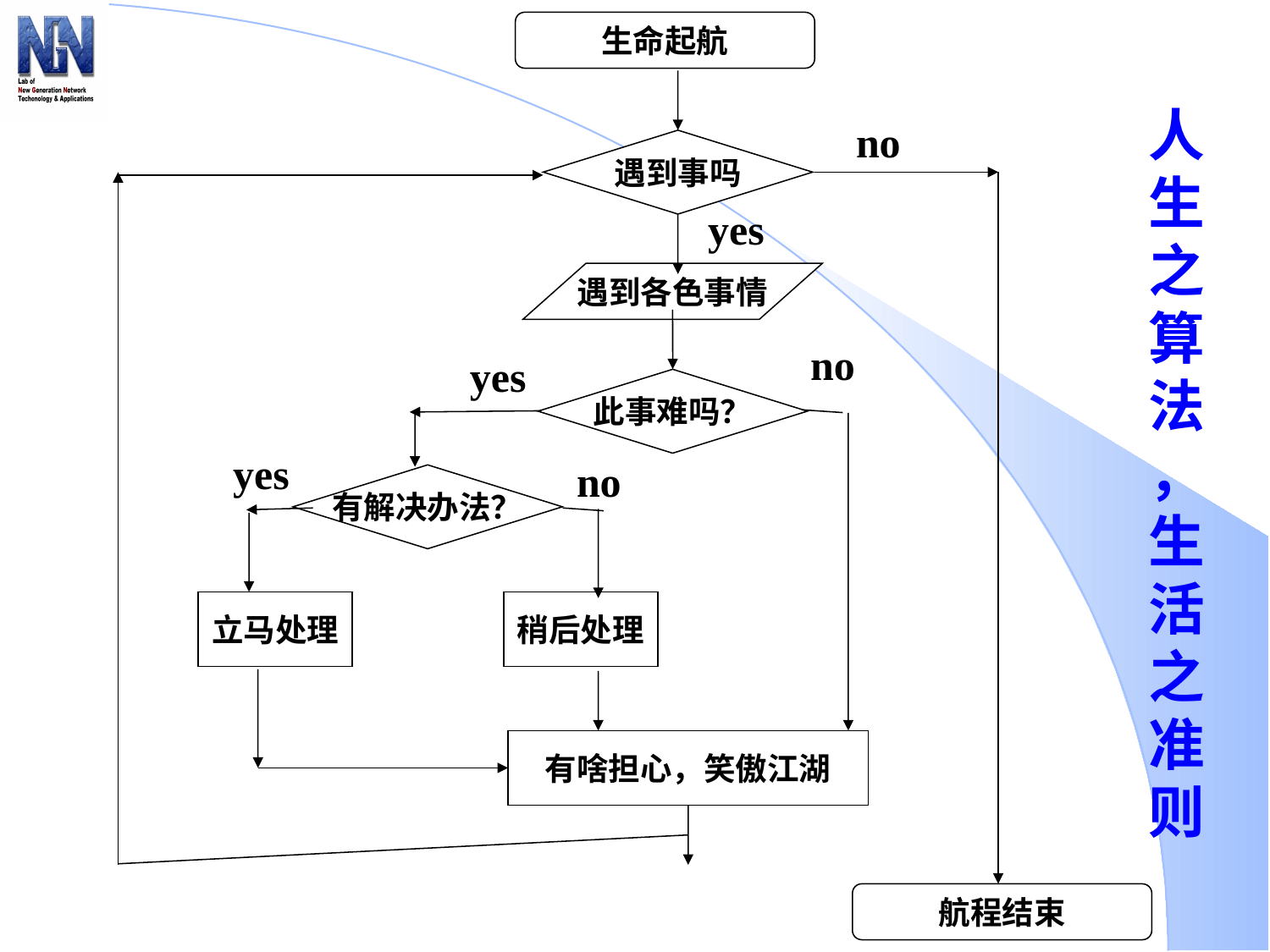

生命起航

no
遇到事吗
yes

遇到各色事情

no
yes
此事难吗？

yes
no
有解决办法？

立马处理
稍后处理

有啥担心，笑傲江湖

航程结束
人生之算法
，生活之准则
起止框
输入输出框

加工